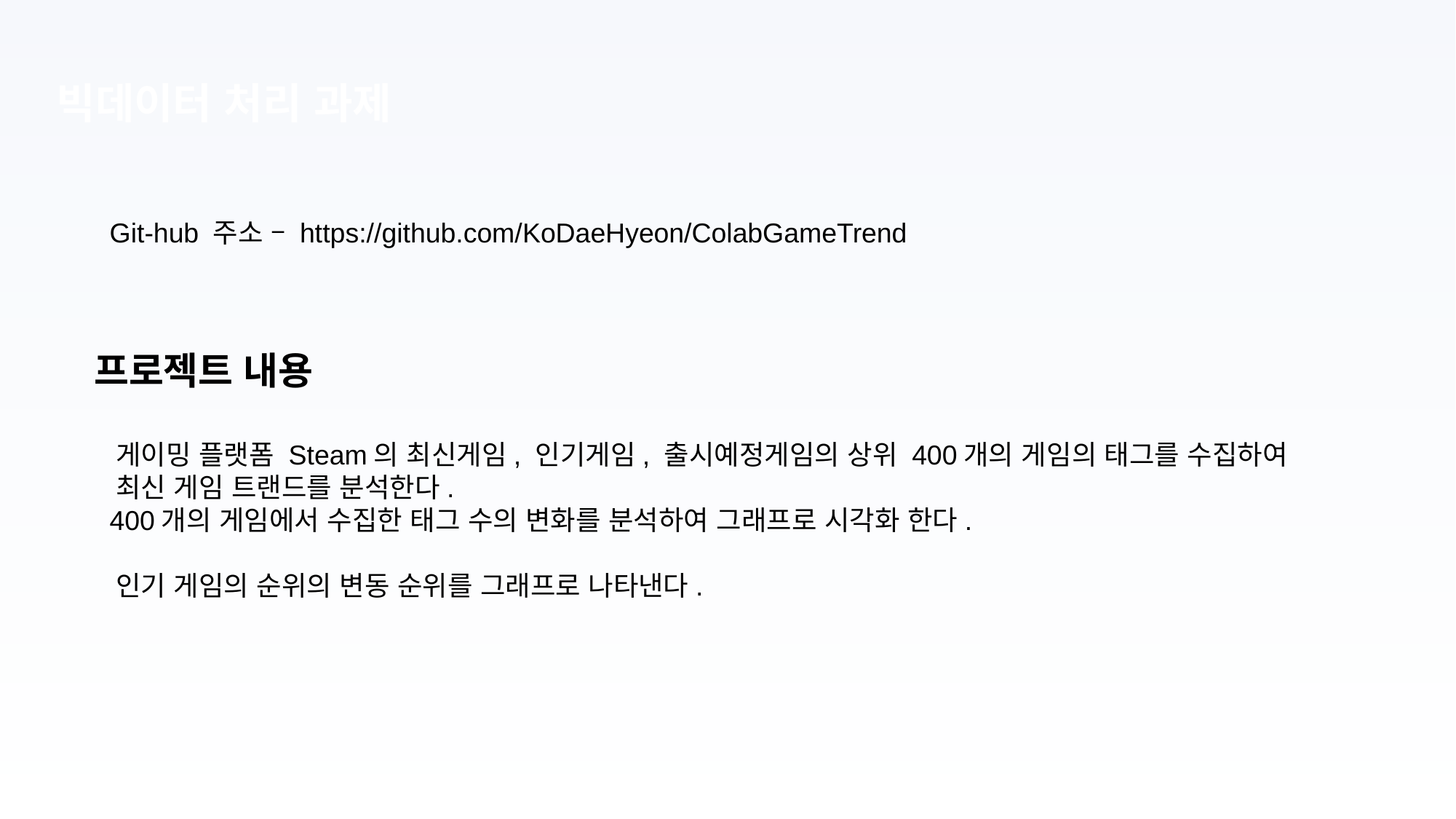

빅데이터 처리 과제
  Git-hub 주소 – https://github.com/KoDaeHyeon/ColabGameTrend

프로젝트 내용

  게이밍 플랫폼 Steam의 최신게임, 인기게임, 출시예정게임의 상위 400개의 게임의 태그를 수집하여
  최신 게임 트랜드를 분석한다.
  400개의 게임에서 수집한 태그 수의 변화를 분석하여 그래프로 시각화 한다.

  인기 게임의 순위의 변동 순위를 그래프로 나타낸다.